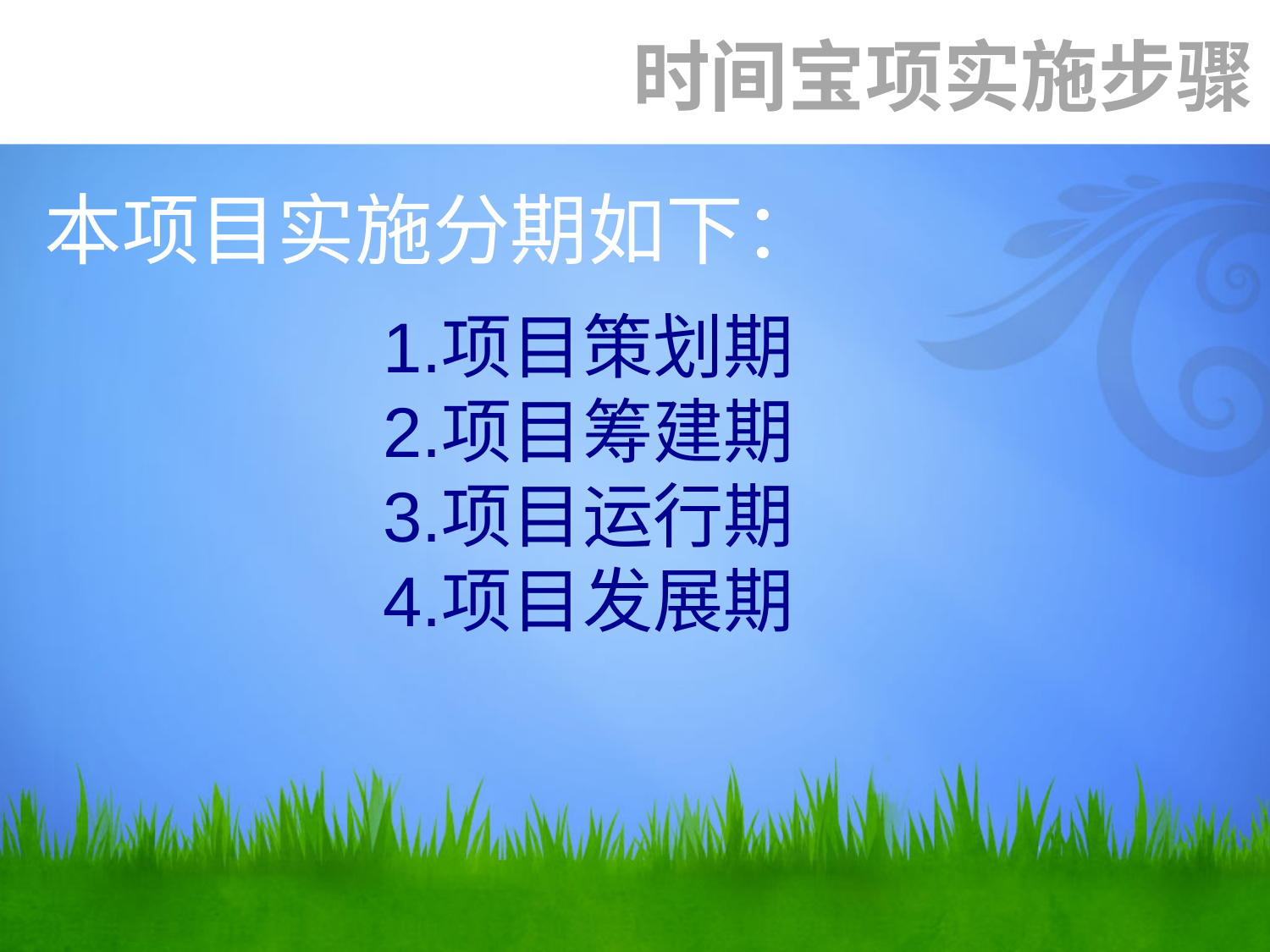

时间宝项实施步骤
# 本项目实施分期如下：
项目策划期
项目筹建期
项目运行期
项目发展期